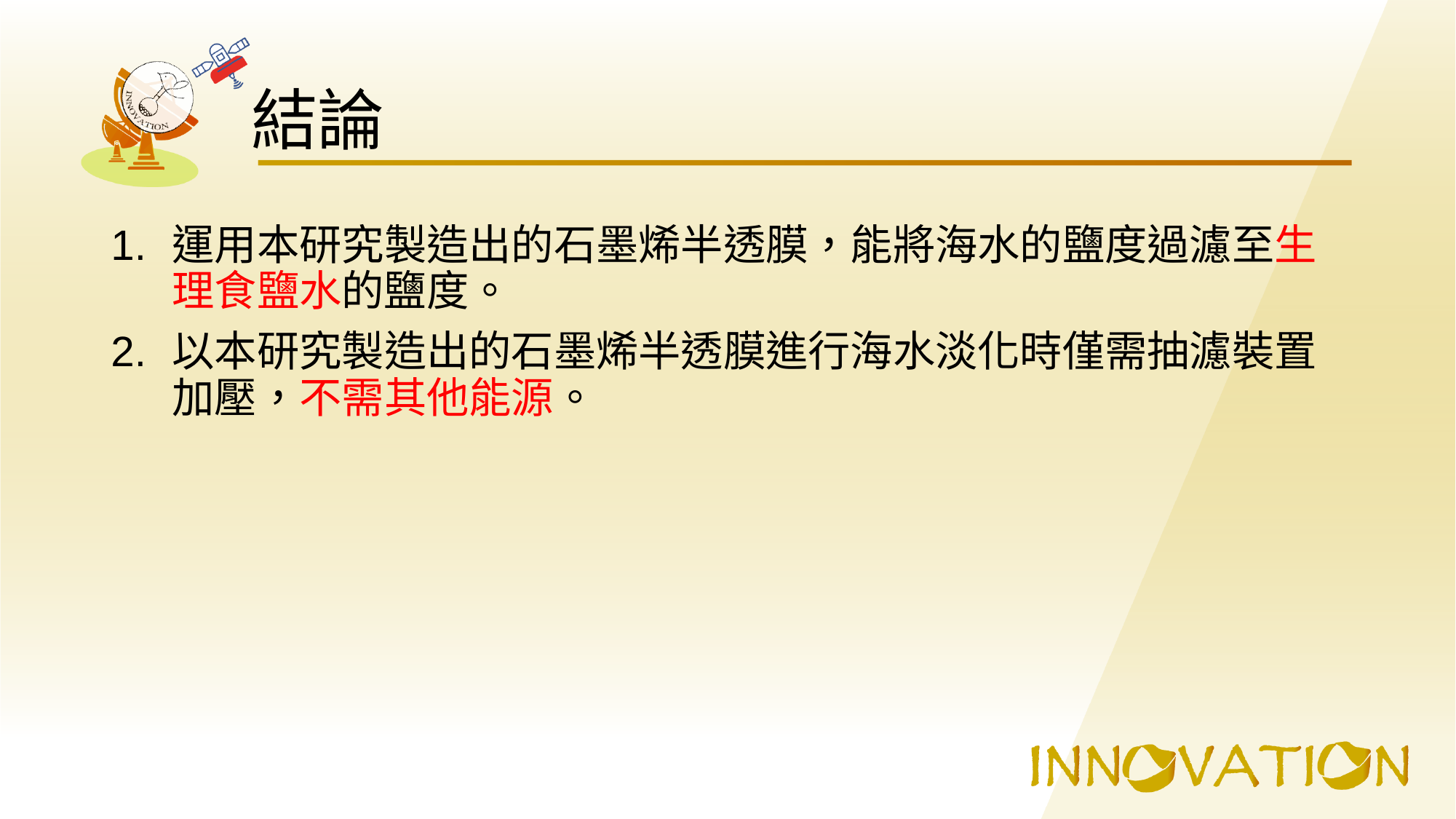

# 結論
運用本研究製造出的石墨烯半透膜，能將海水的鹽度過濾至生理食鹽水的鹽度。
以本研究製造出的石墨烯半透膜進行海水淡化時僅需抽濾裝置加壓，不需其他能源。